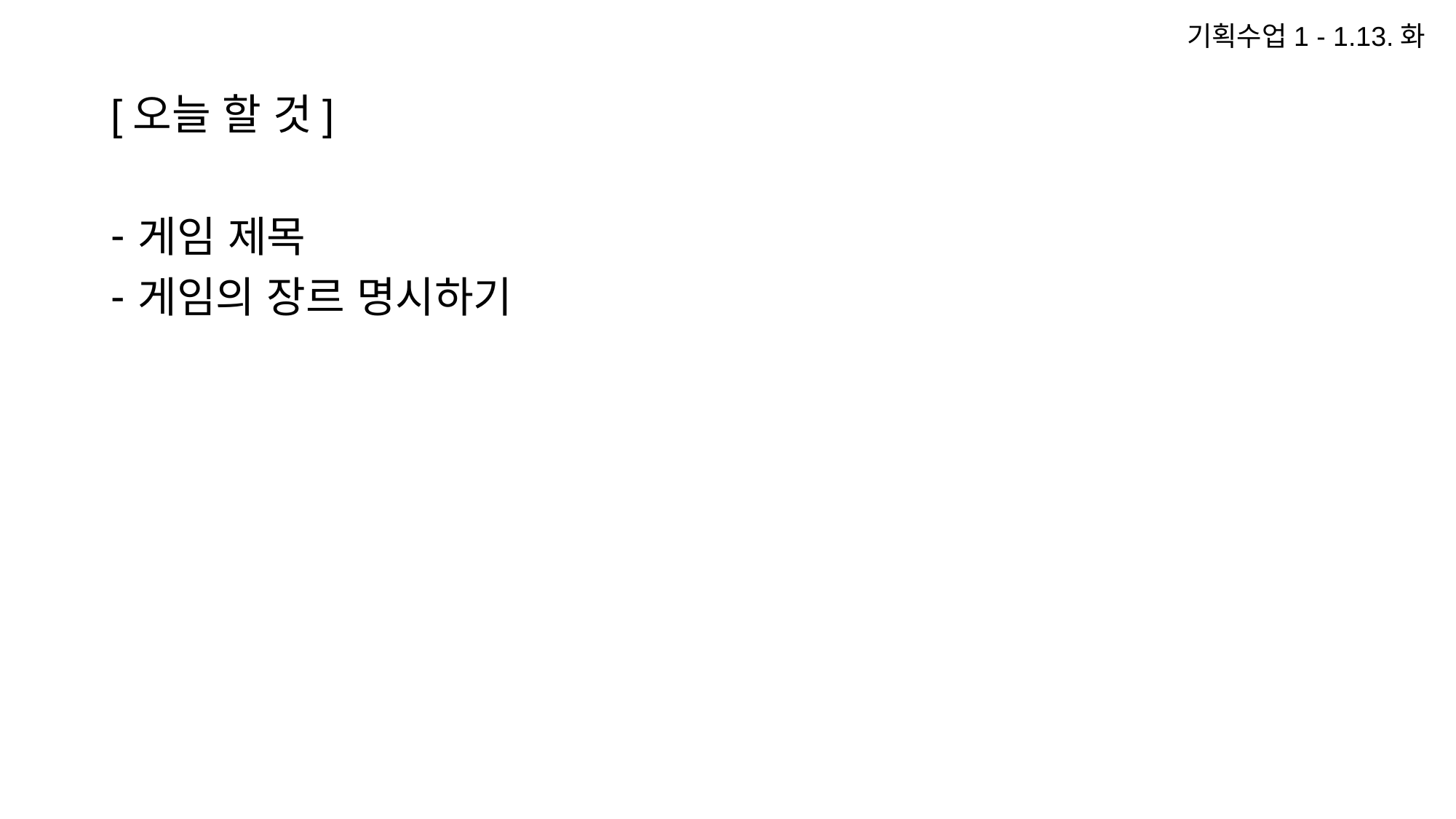

기획수업1 - 1.13.화
[오늘 할 것]

게임 제목
게임의 장르 명시하기